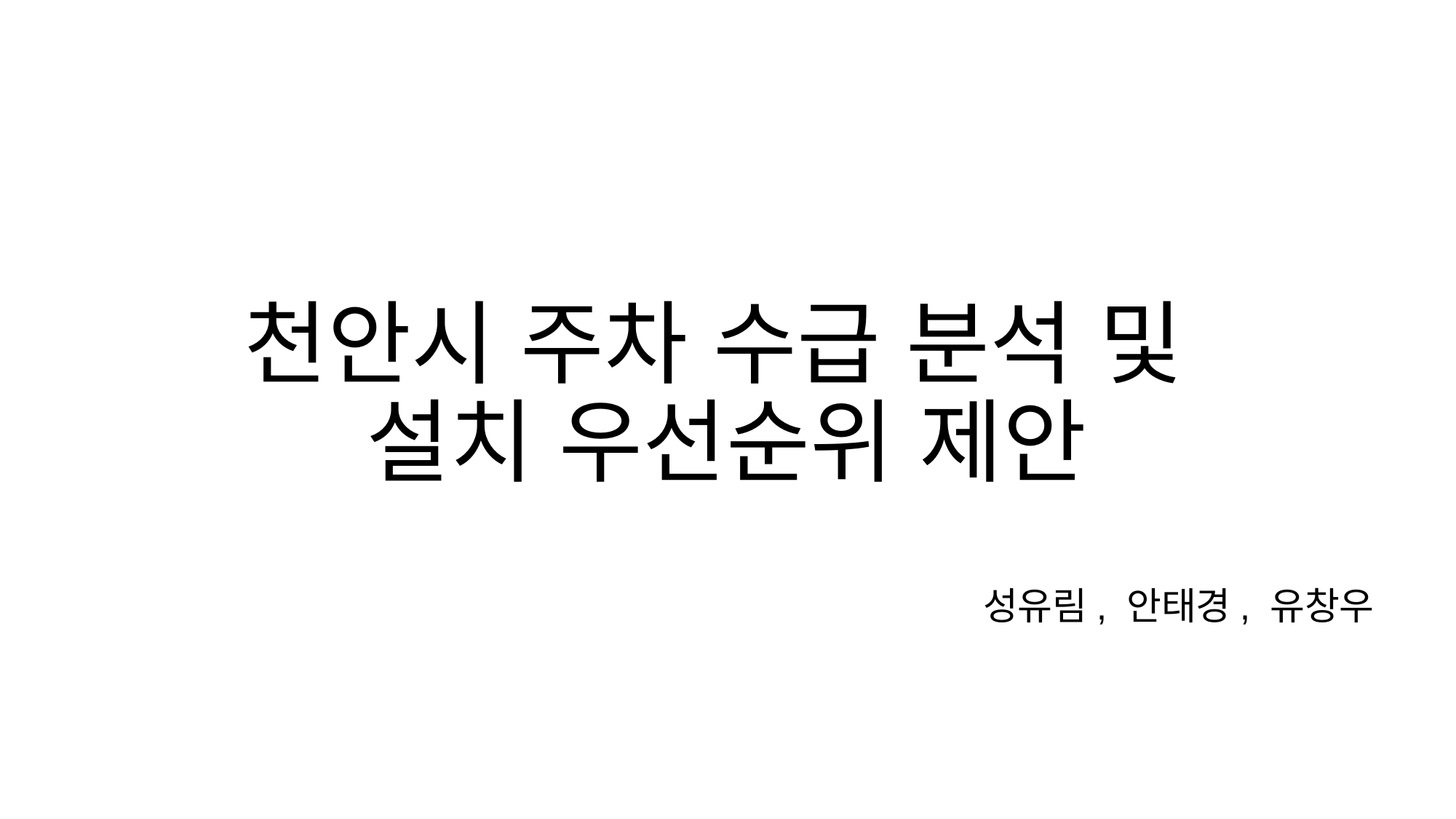

# 천안시 주차 수급 분석 및 설치 우선순위 제안
성유림, 안태경, 유창우